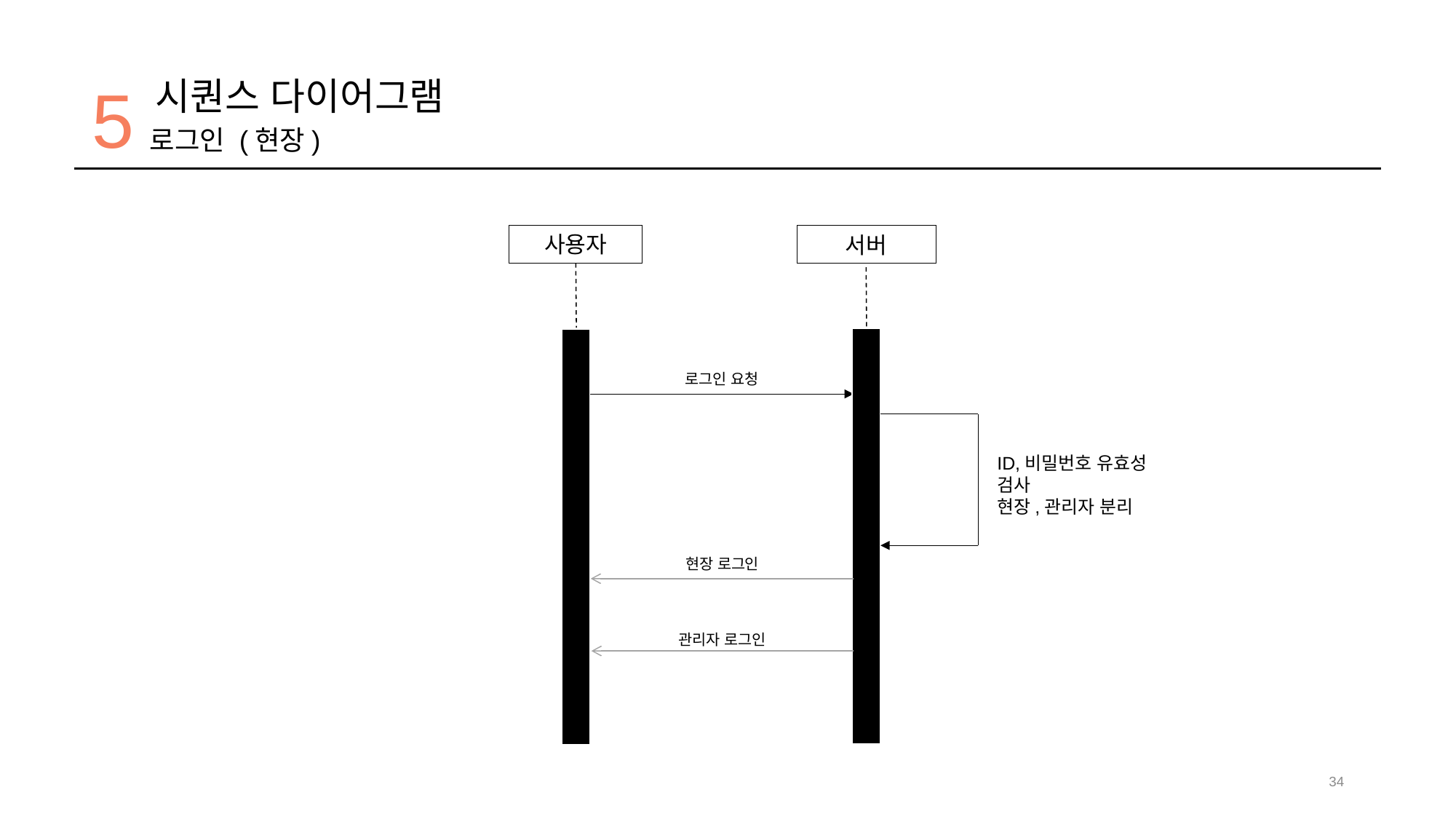

5
시퀀스 다이어그램
로그인 (현장)
사용자
서버

로그인 요청
ID,비밀번호 유효성 검사
현장,관리자 분리
현장 로그인
관리자 로그인
34